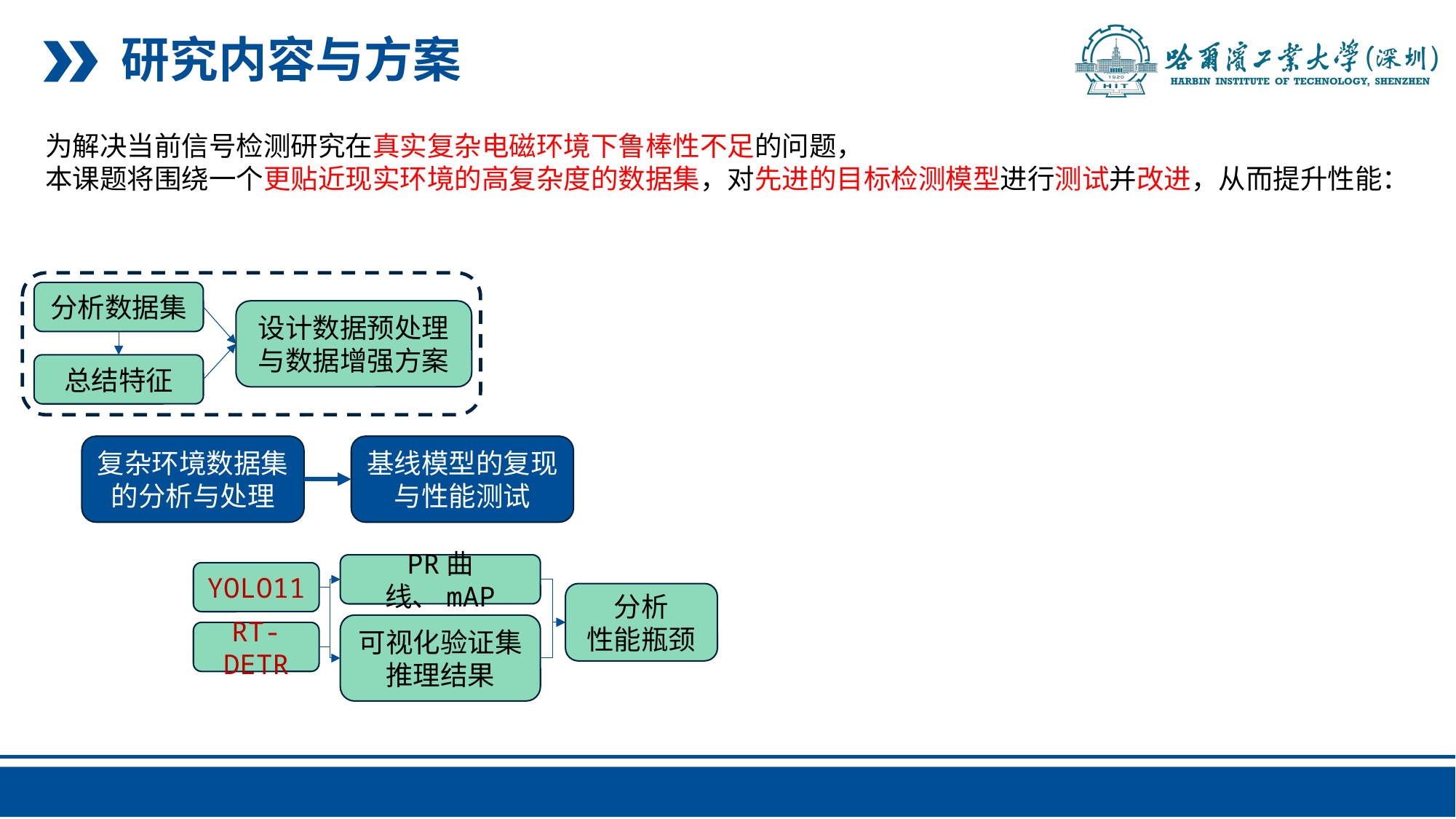

研究内容与方案
为解决当前信号检测研究在真实复杂电磁环境下鲁棒性不足的问题，
本课题将围绕一个更贴近现实环境的高复杂度的数据集，对先进的目标检测模型进行测试并改进，从而提升性能：

分析数据集
设计数据预处理与数据增强方案
总结特征
复杂环境数据集的分析与处理
基线模型的复现与性能测试
PR曲线、mAP
YOLO11
分析
性能瓶颈
可视化验证集推理结果
RT-DETR